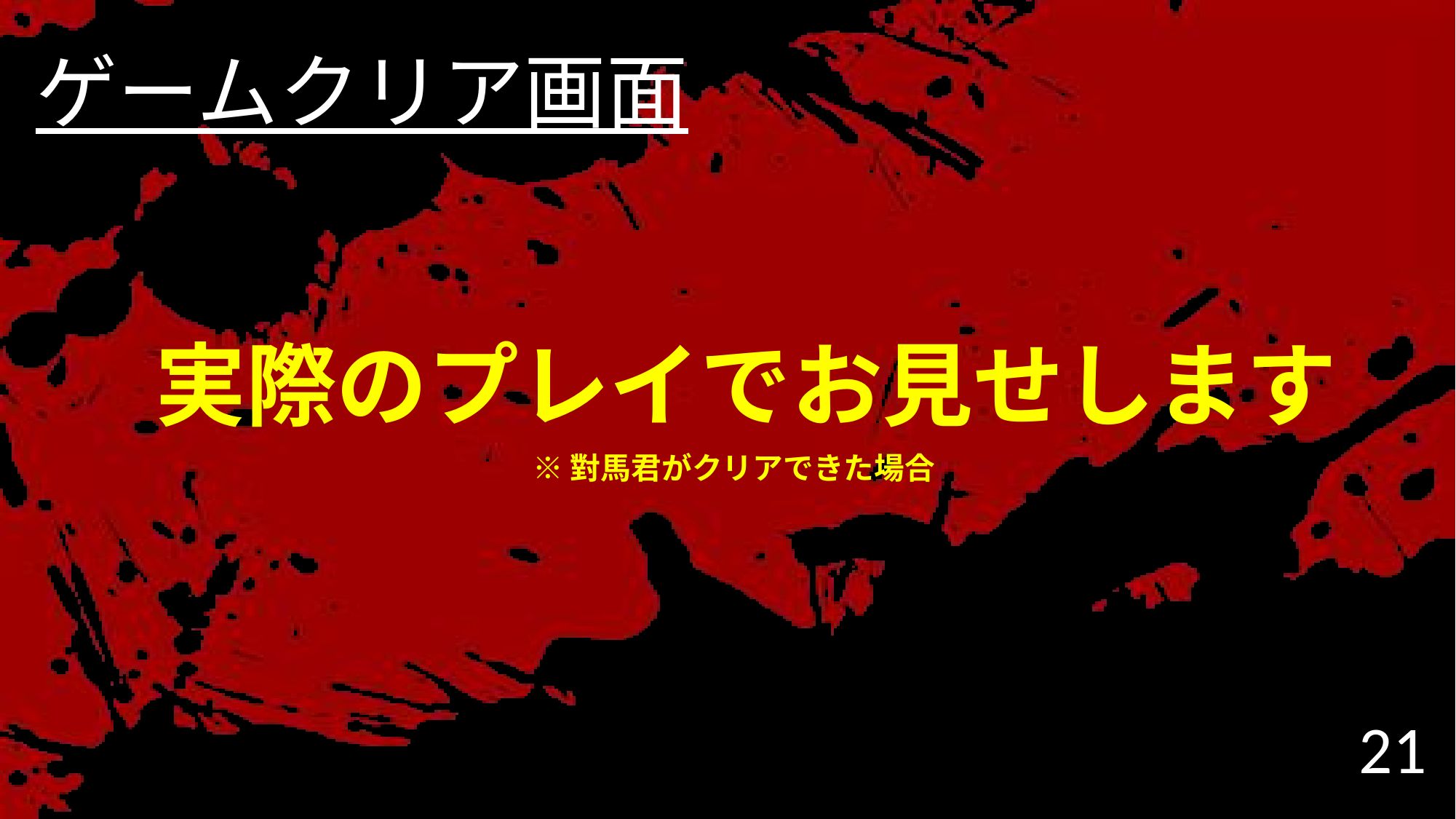

# ゲームクリア画面
実際のプレイでお見せします
※對馬君がクリアできた場合
21